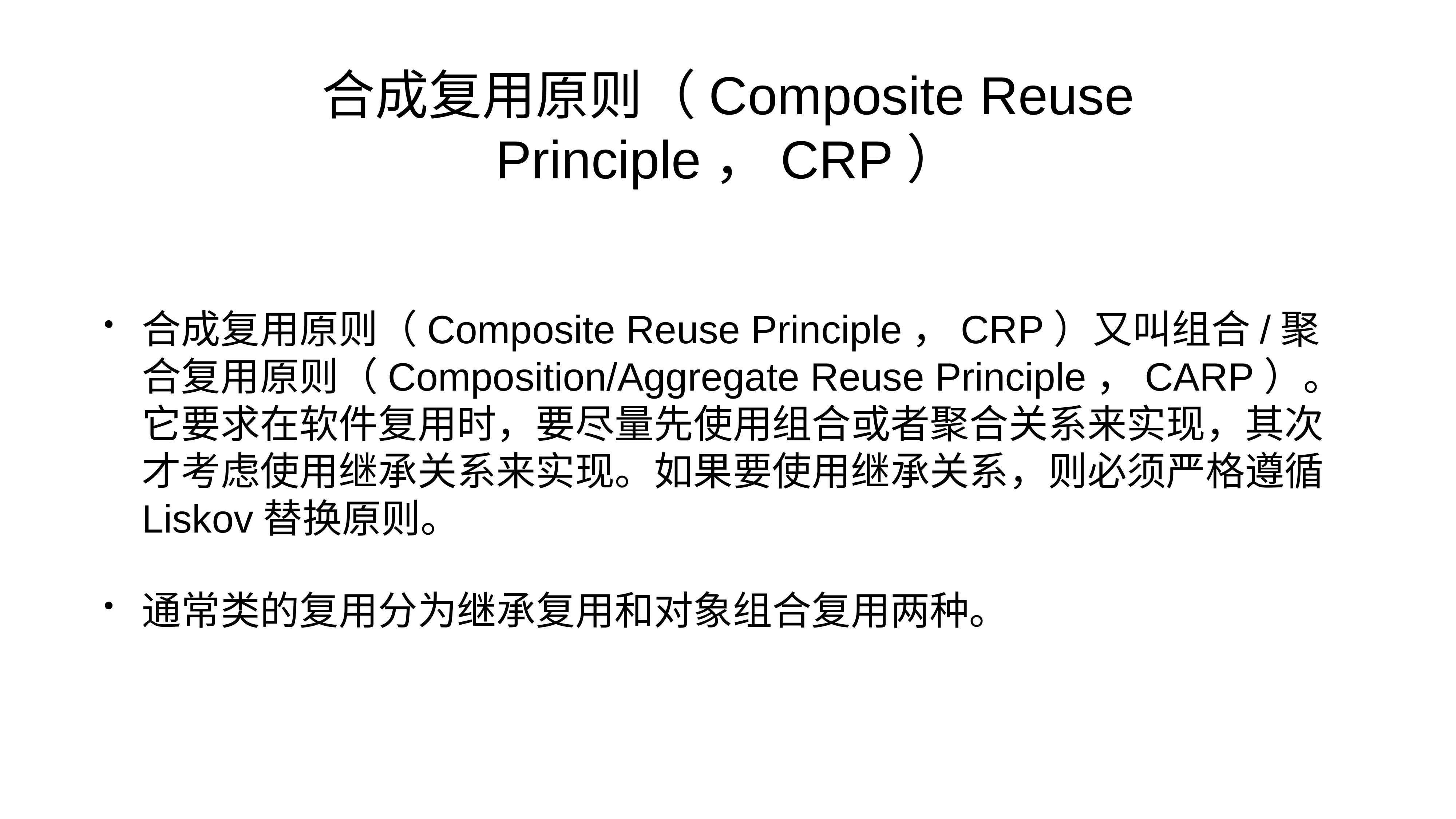

# 合成复用原则（Composite Reuse Principle，CRP）
合成复用原则（Composite Reuse Principle，CRP）又叫组合/聚合复用原则（Composition/Aggregate Reuse Principle，CARP）。它要求在软件复用时，要尽量先使用组合或者聚合关系来实现，其次才考虑使用继承关系来实现。如果要使用继承关系，则必须严格遵循Liskov替换原则。
通常类的复用分为继承复用和对象组合复用两种。